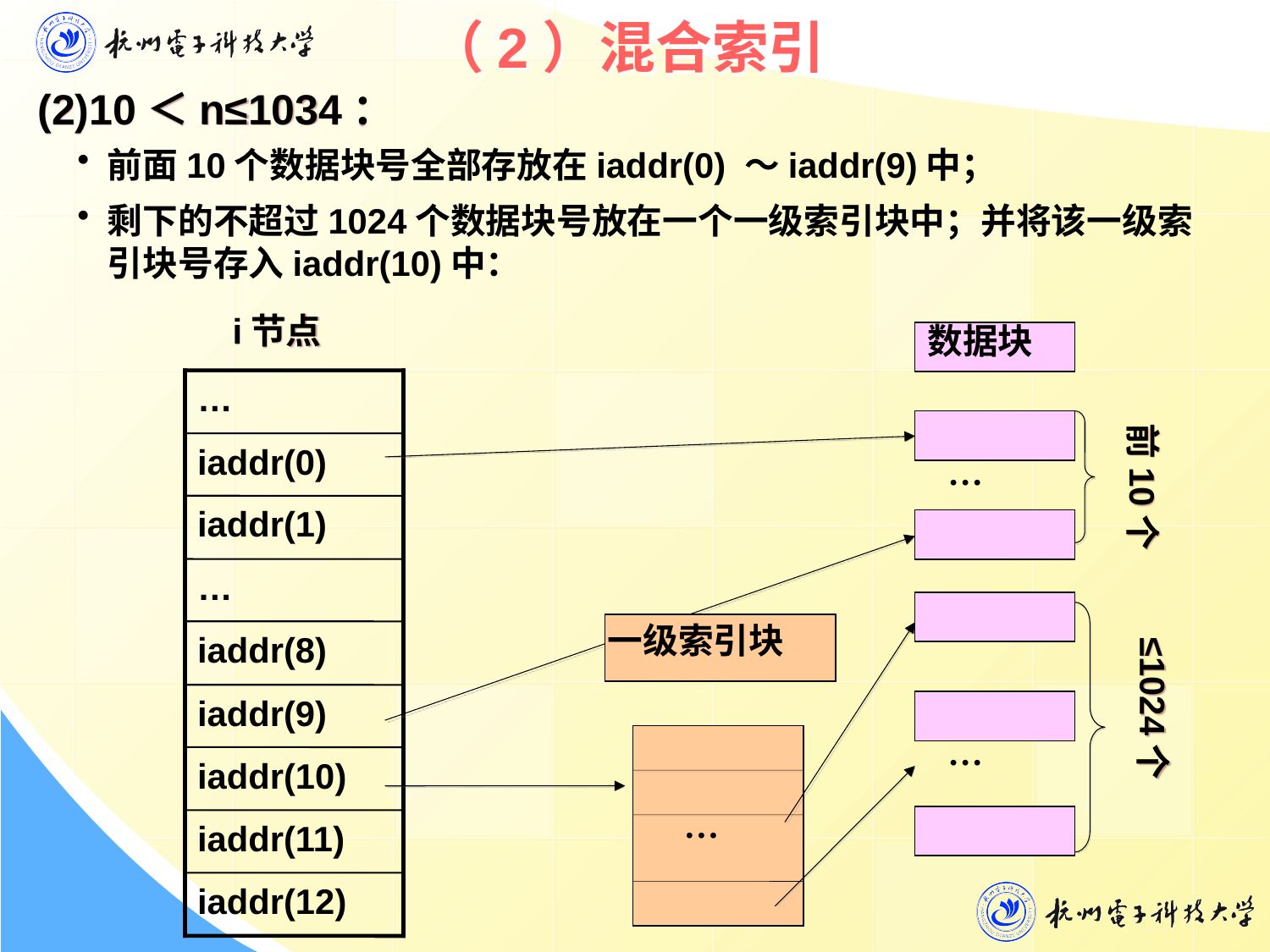

# （2）混合索引
(2)10＜n≤1034：
前面10个数据块号全部存放在iaddr(0) ～iaddr(9)中；
剩下的不超过1024个数据块号放在一个一级索引块中；并将该一级索引块号存入iaddr(10)中：
i节点
…

iaddr(0)

iaddr(1)

…

iaddr(8)

iaddr(9)

iaddr(10)

iaddr(11)

iaddr(12)

数据块

前10个
…

≤1024个

…

一级索引块

…